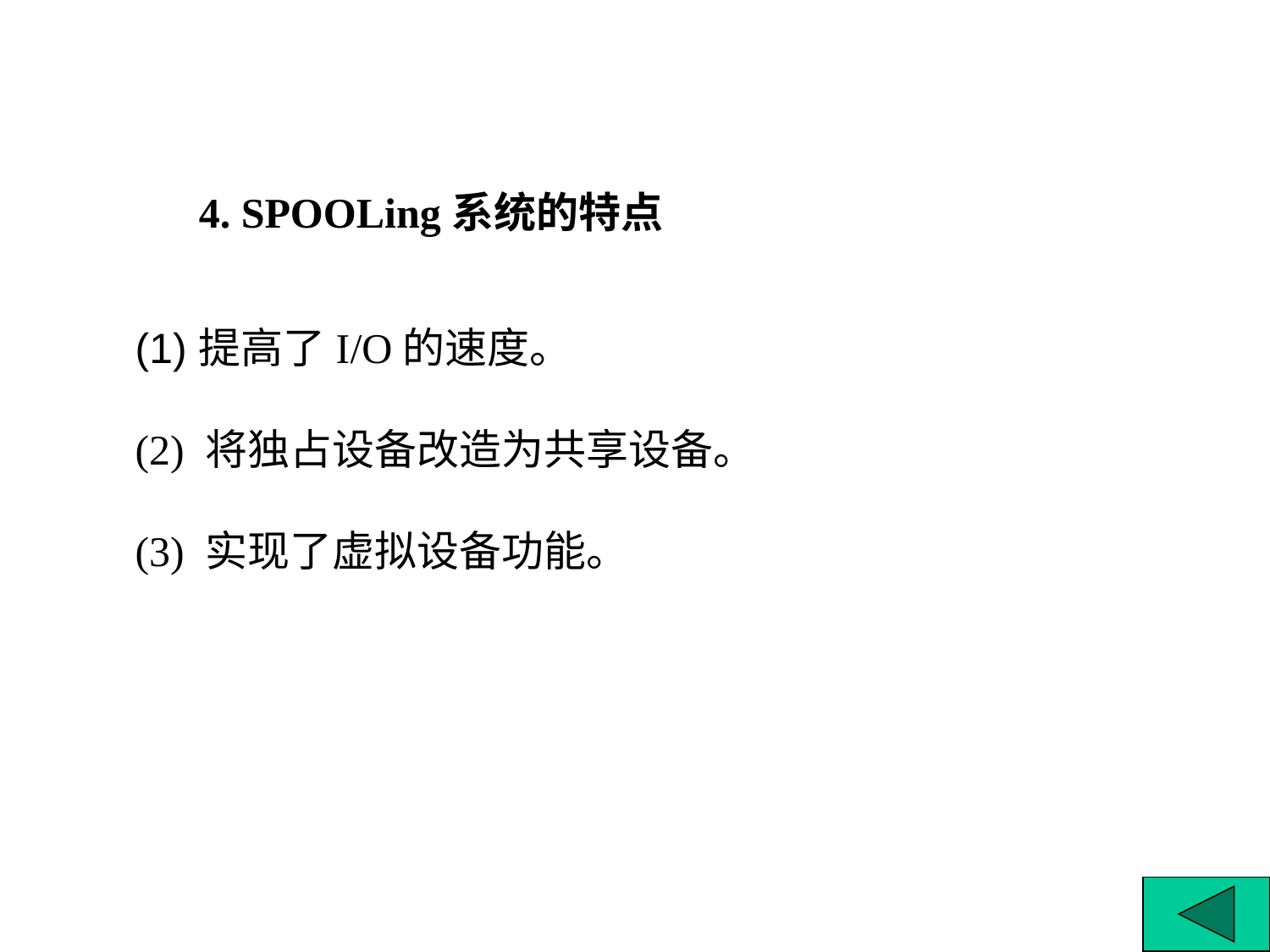

4. SPOOLing系统的特点
提高了I/O的速度。
(2) 将独占设备改造为共享设备。
(3) 实现了虚拟设备功能。